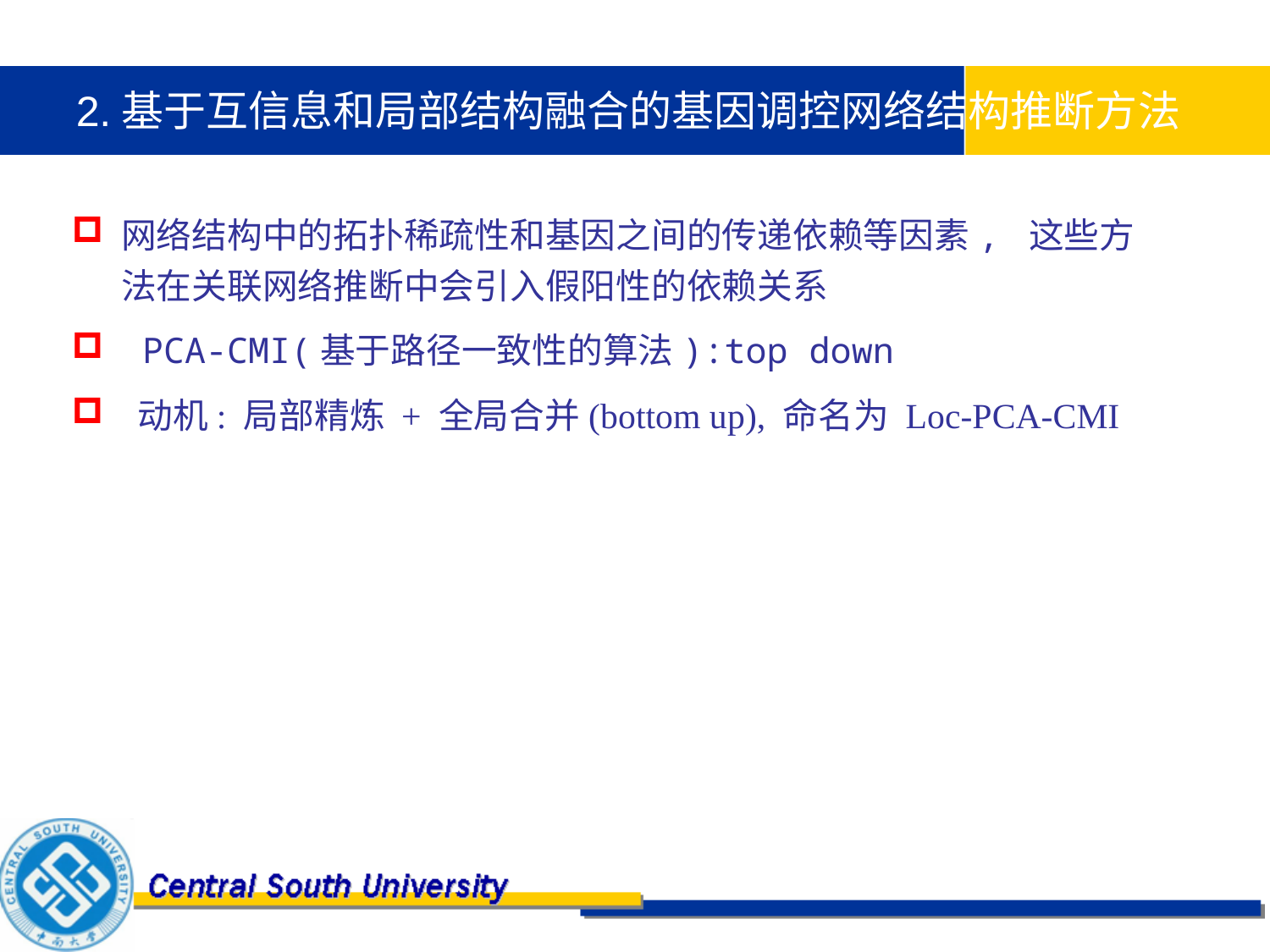

2.基于互信息和局部结构融合的基因调控网络结构推断方法
网络结构中的拓扑稀疏性和基因之间的传递依赖等因素, 这些方法在关联网络推断中会引入假阳性的依赖关系
 PCA-CMI(基于路径一致性的算法):top down
 动机: 局部精炼 + 全局合并(bottom up), 命名为 Loc-PCA-CMI